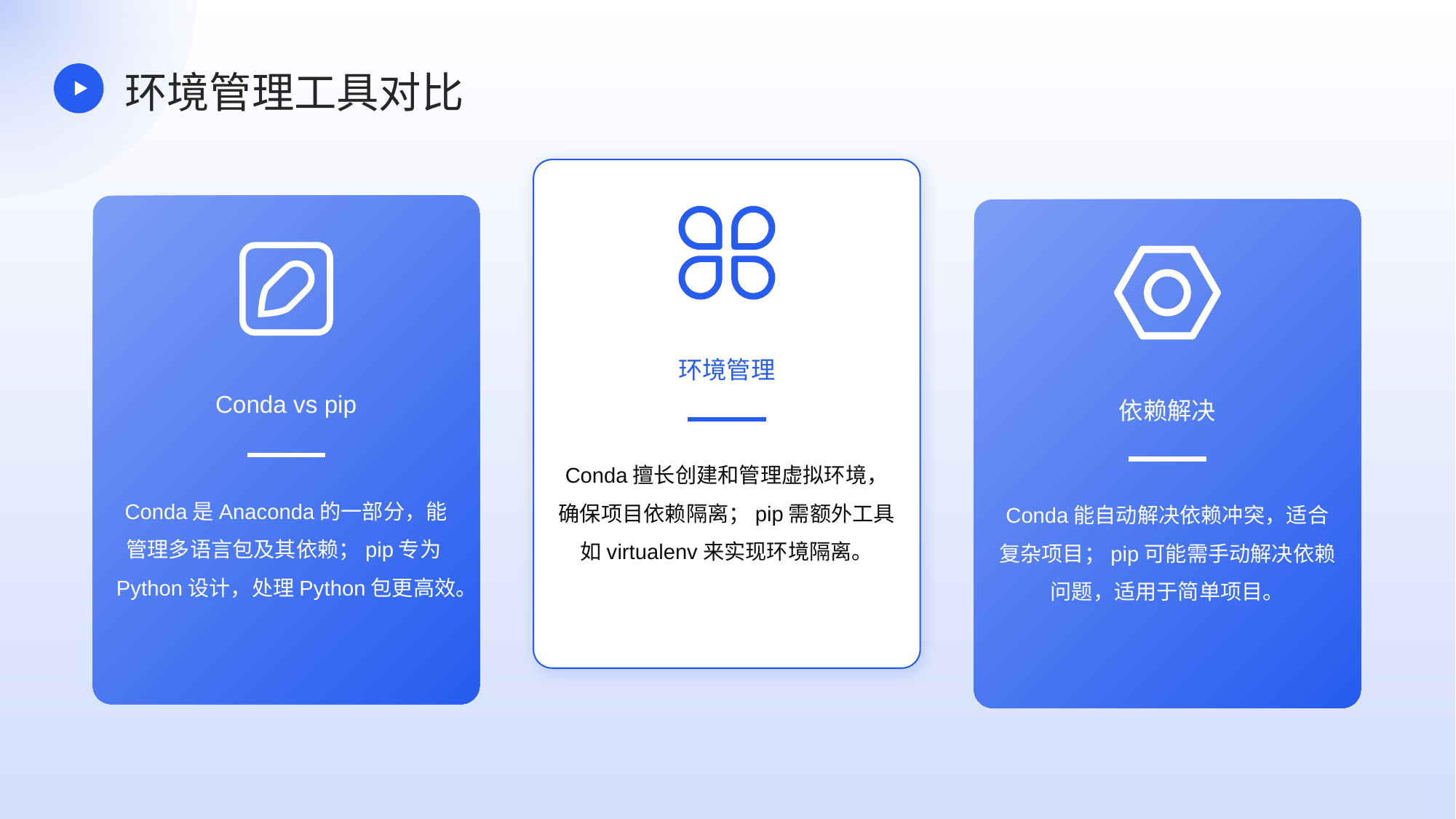

环境管理工具对比

环境管理
Conda vs pip
依赖解决
Conda擅长创建和管理虚拟环境，确保项目依赖隔离；pip需额外工具如virtualenv来实现环境隔离。
Conda是Anaconda的一部分，能管理多语言包及其依赖；pip专为Python设计，处理Python包更高效。
Conda能自动解决依赖冲突，适合复杂项目；pip可能需手动解决依赖问题，适用于简单项目。